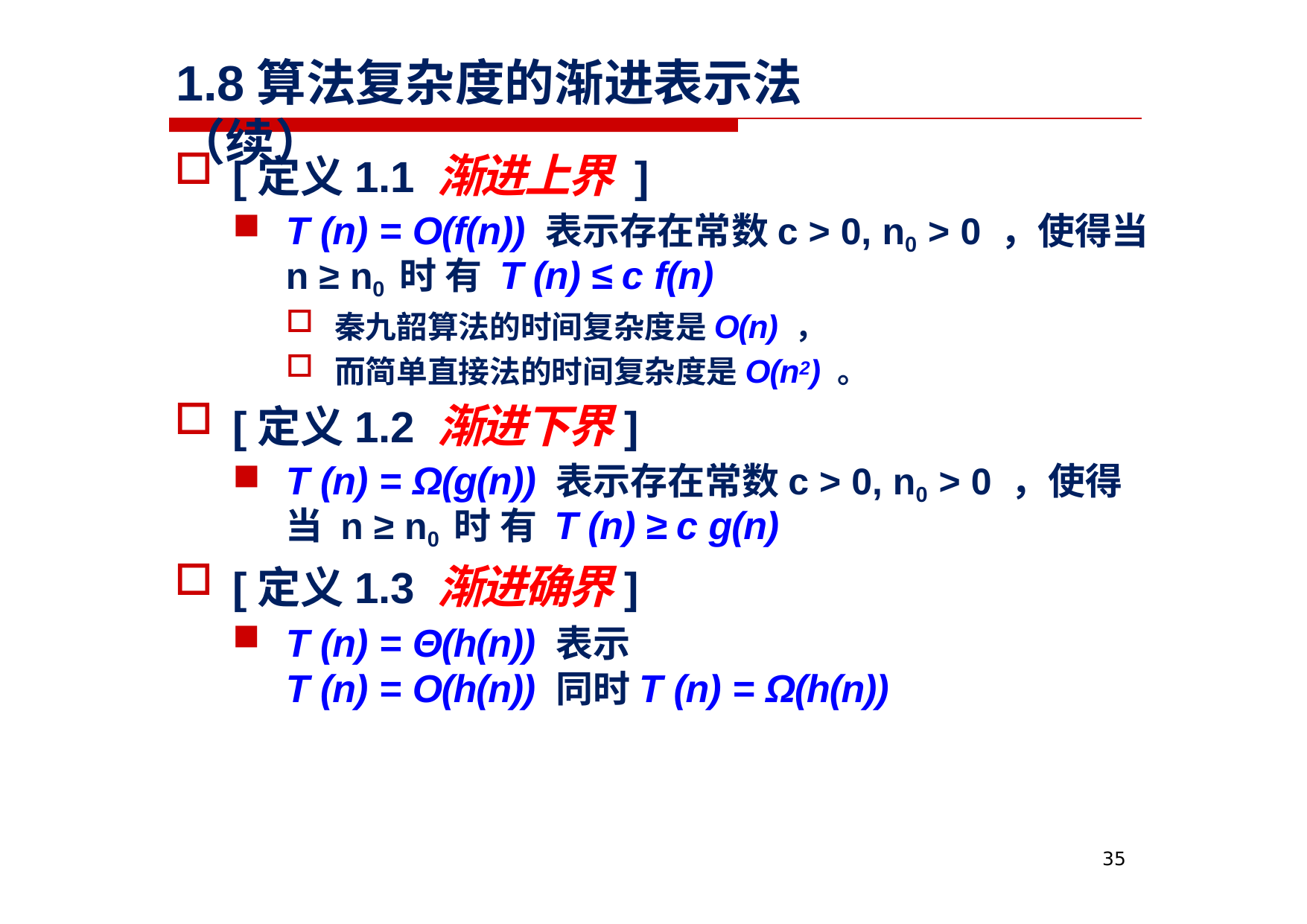

# 1.8算法复杂度的渐进表示法（续）
[定义1.1 渐进上界 ]
T (n) = O(f(n)) 表示存在常数c > 0, n0 > 0 ，使得当 n ≥ n0 时 有 T (n) ≤ c f(n)
秦九韶算法的时间复杂度是O(n) ，
而简单直接法的时间复杂度是O(n2) 。
[定义1.2 渐进下界]
T (n) = Ω(g(n)) 表示存在常数c > 0, n0 > 0 ，使得 当 n ≥ n0 时 有 T (n) ≥ c g(n)
[定义1.3 渐进确界]
T (n) = Θ(h(n)) 表示
T (n) = O(h(n)) 同时T (n) = Ω(h(n))
35